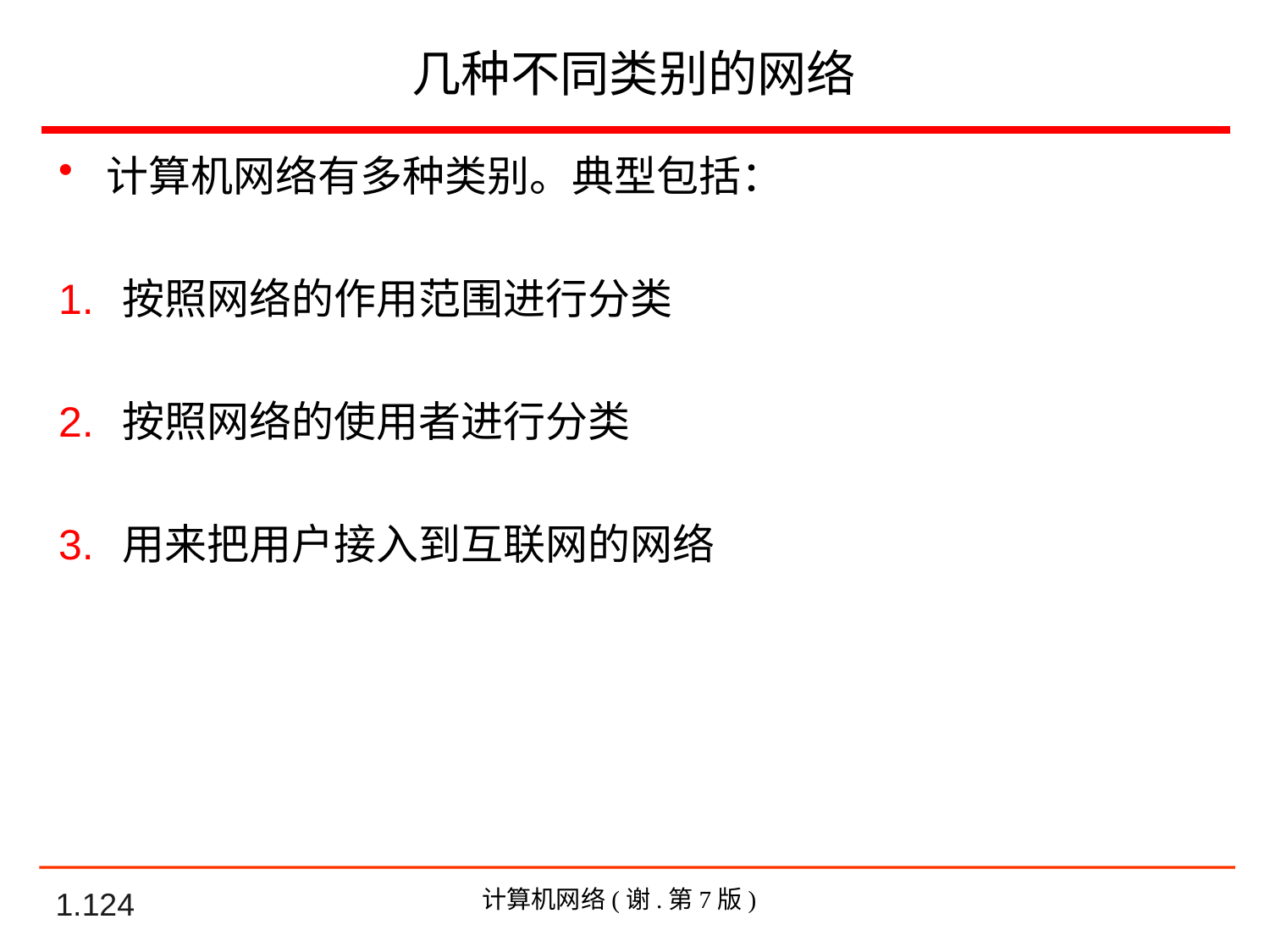

# 几种不同类别的网络
计算机网络有多种类别。典型包括：

按照网络的作用范围进行分类

按照网络的使用者进行分类

用来把用户接入到互联网的网络